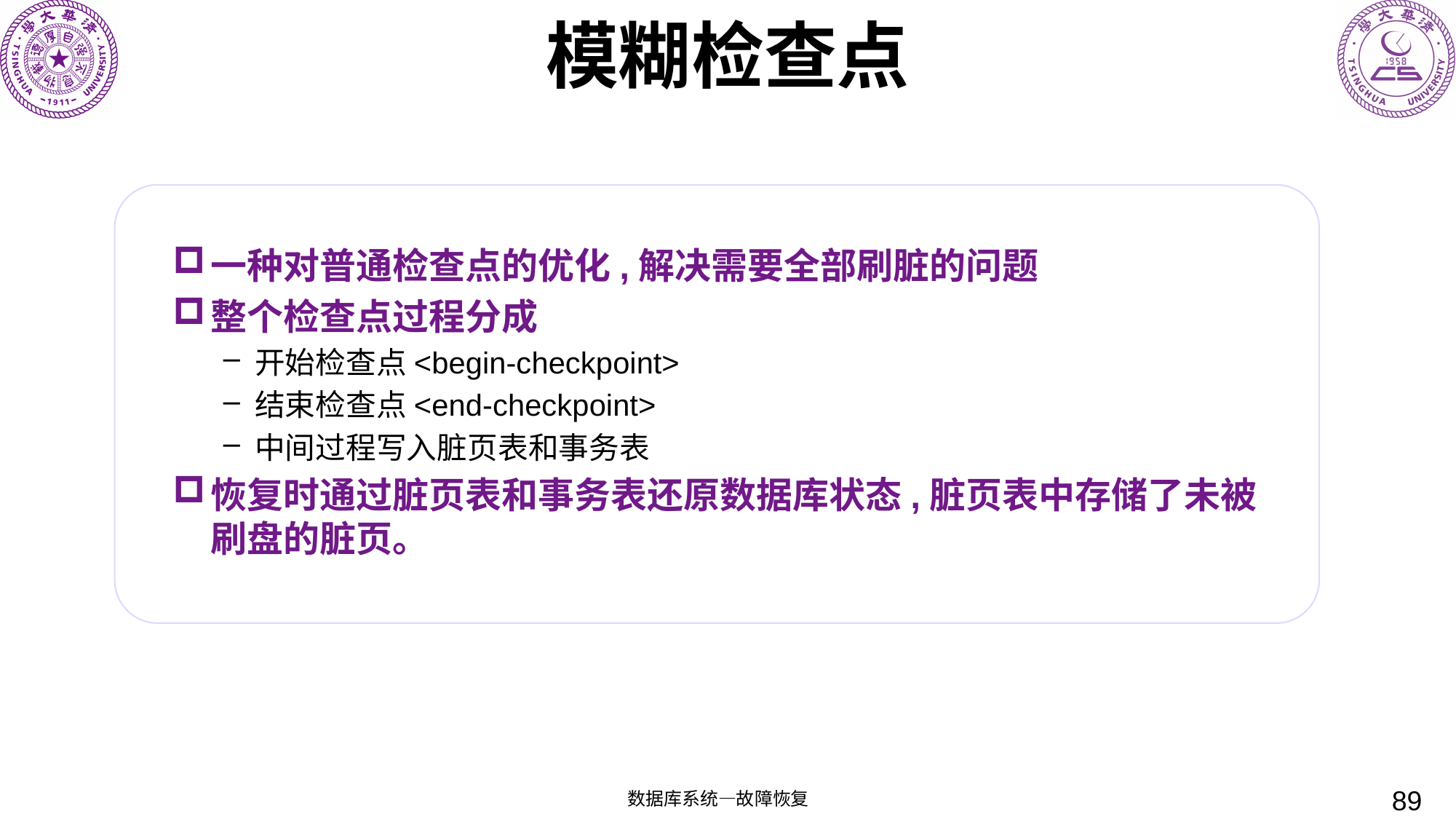

# 模糊检查点

一种对普通检查点的优化,解决需要全部刷脏的问题
整个检查点过程分成
开始检查点<begin-checkpoint>
结束检查点<end-checkpoint>
中间过程写入脏页表和事务表
恢复时通过脏页表和事务表还原数据库状态,脏页表中存储了未被刷盘的脏页。

89
数据库系统—故障恢复